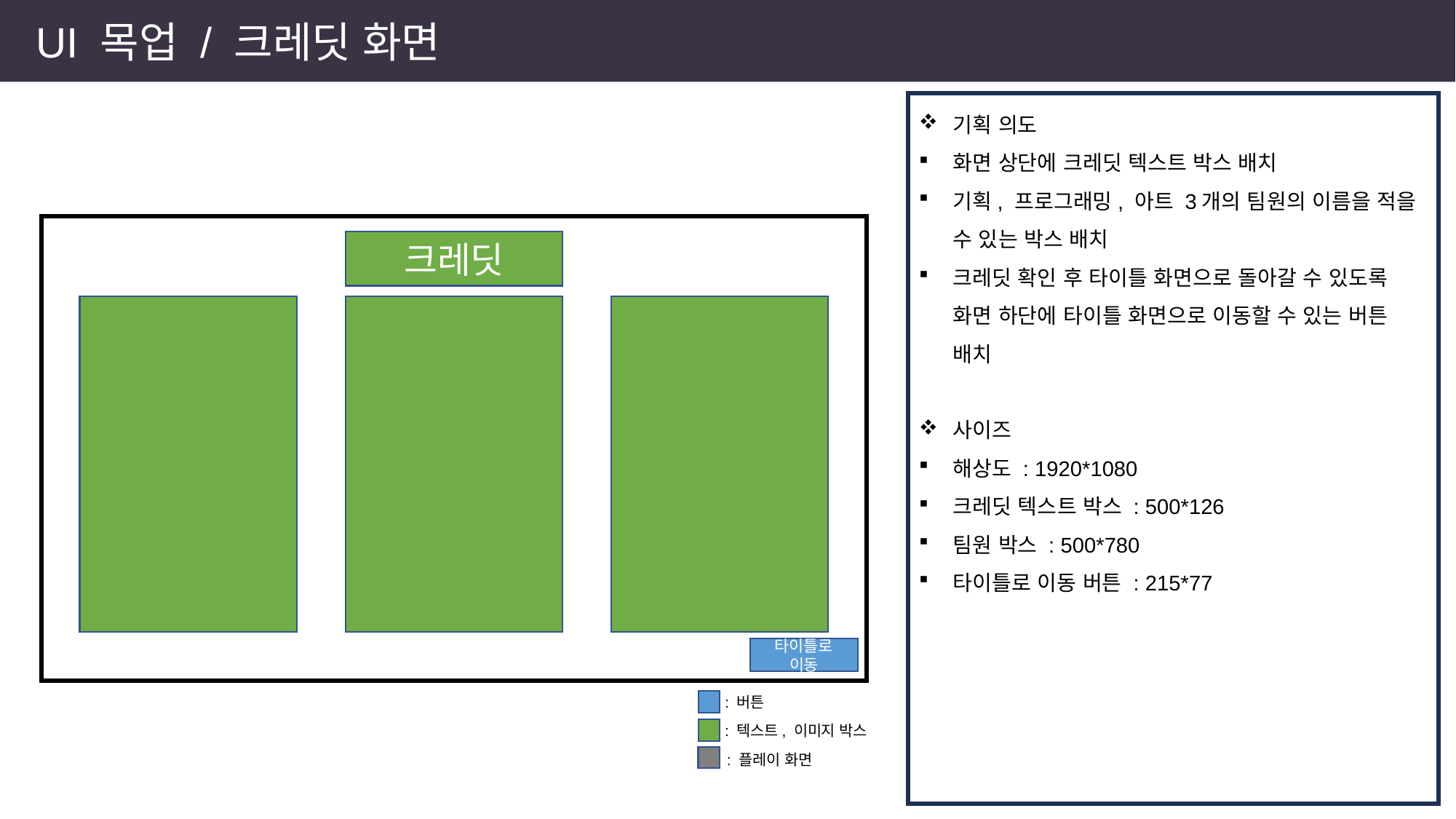

UI 목업 / 크레딧 화면
기획 의도
화면 상단에 크레딧 텍스트 박스 배치
기획, 프로그래밍, 아트 3개의 팀원의 이름을 적을 수 있는 박스 배치
크레딧 확인 후 타이틀 화면으로 돌아갈 수 있도록 화면 하단에 타이틀 화면으로 이동할 수 있는 버튼 배치

사이즈
해상도 : 1920*1080
크레딧 텍스트 박스 : 500*126
팀원 박스 : 500*780
타이틀로 이동 버튼 : 215*77

크레딧

타이틀로 이동
: 버튼

: 텍스트, 이미지 박스

: 플레이 화면